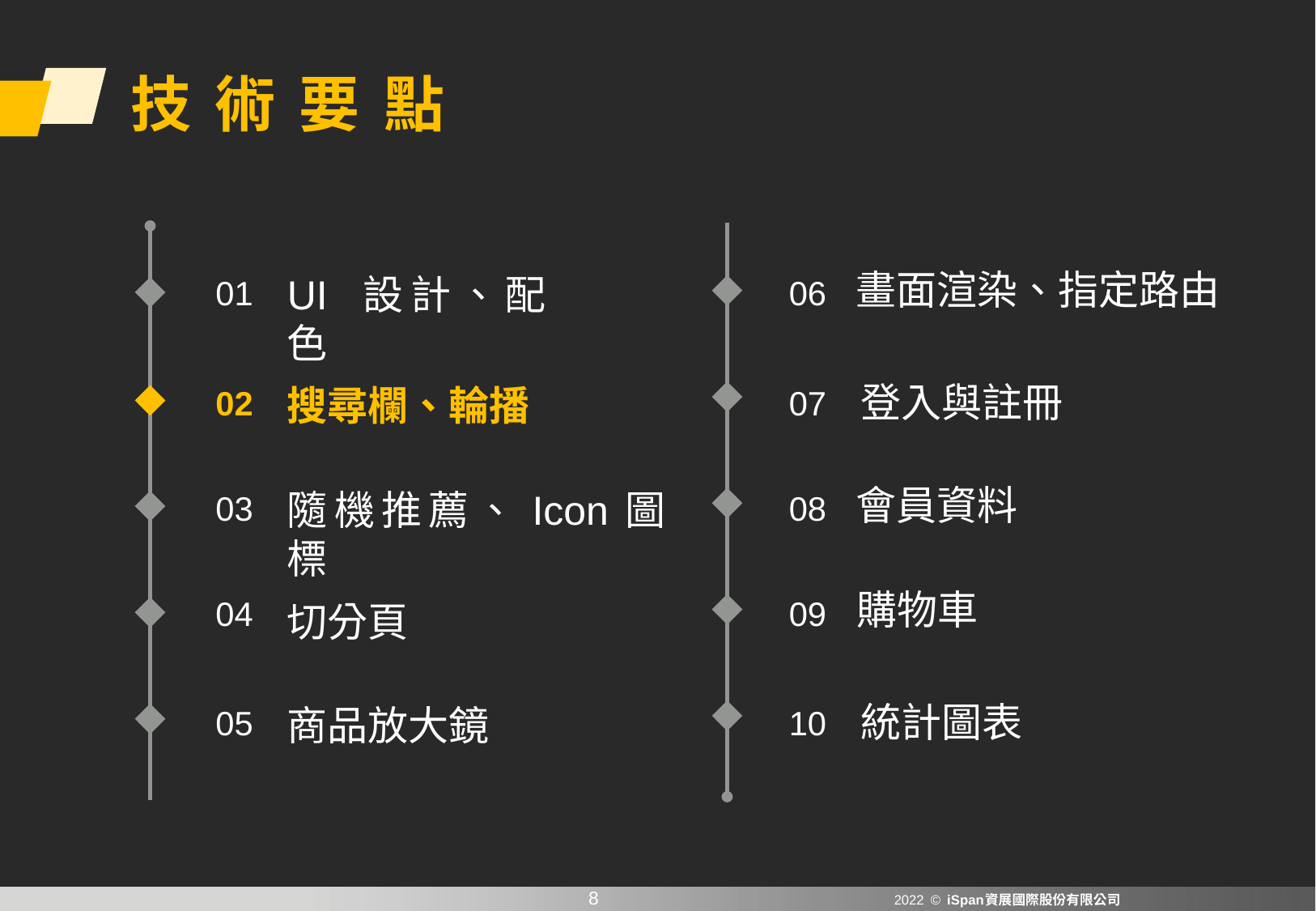

技 術 要 點

畫面渲染、指定路由
UI 設計、配色
01
06
登入與註冊
搜尋欄、輪播
02
07
會員資料
隨機推薦、Icon圖標
03
08
購物車
04
09
切分頁
統計圖表
商品放大鏡
05
10